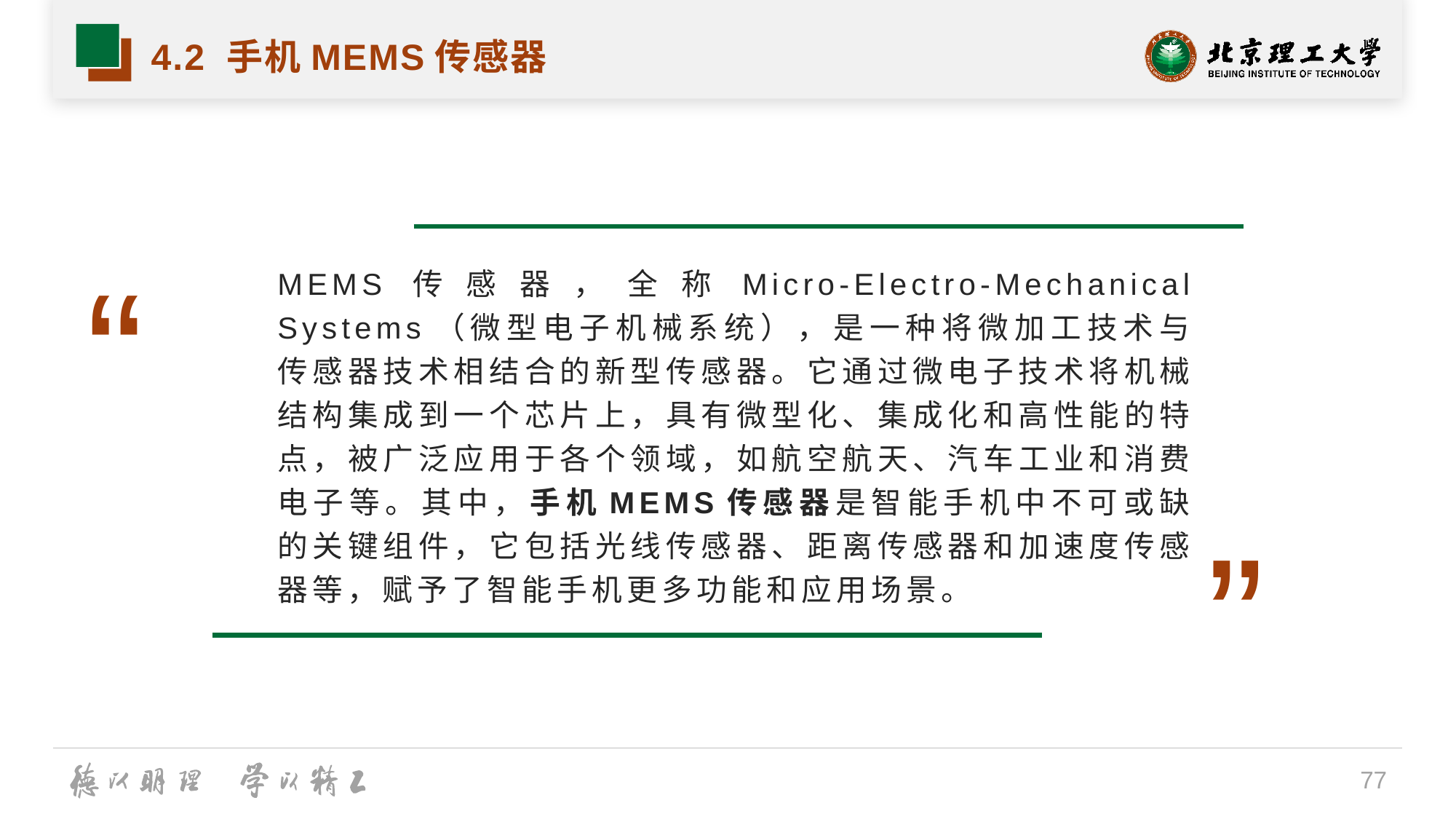

# 4.2 手机MEMS传感器
“
MEMS传感器，全称Micro-Electro-Mechanical Systems（微型电子机械系统），是一种将微加工技术与传感器技术相结合的新型传感器。它通过微电子技术将机械结构集成到一个芯片上，具有微型化、集成化和高性能的特点，被广泛应用于各个领域，如航空航天、汽车工业和消费电子等。其中，手机MEMS传感器是智能手机中不可或缺的关键组件，它包括光线传感器、距离传感器和加速度传感器等，赋予了智能手机更多功能和应用场景。
”